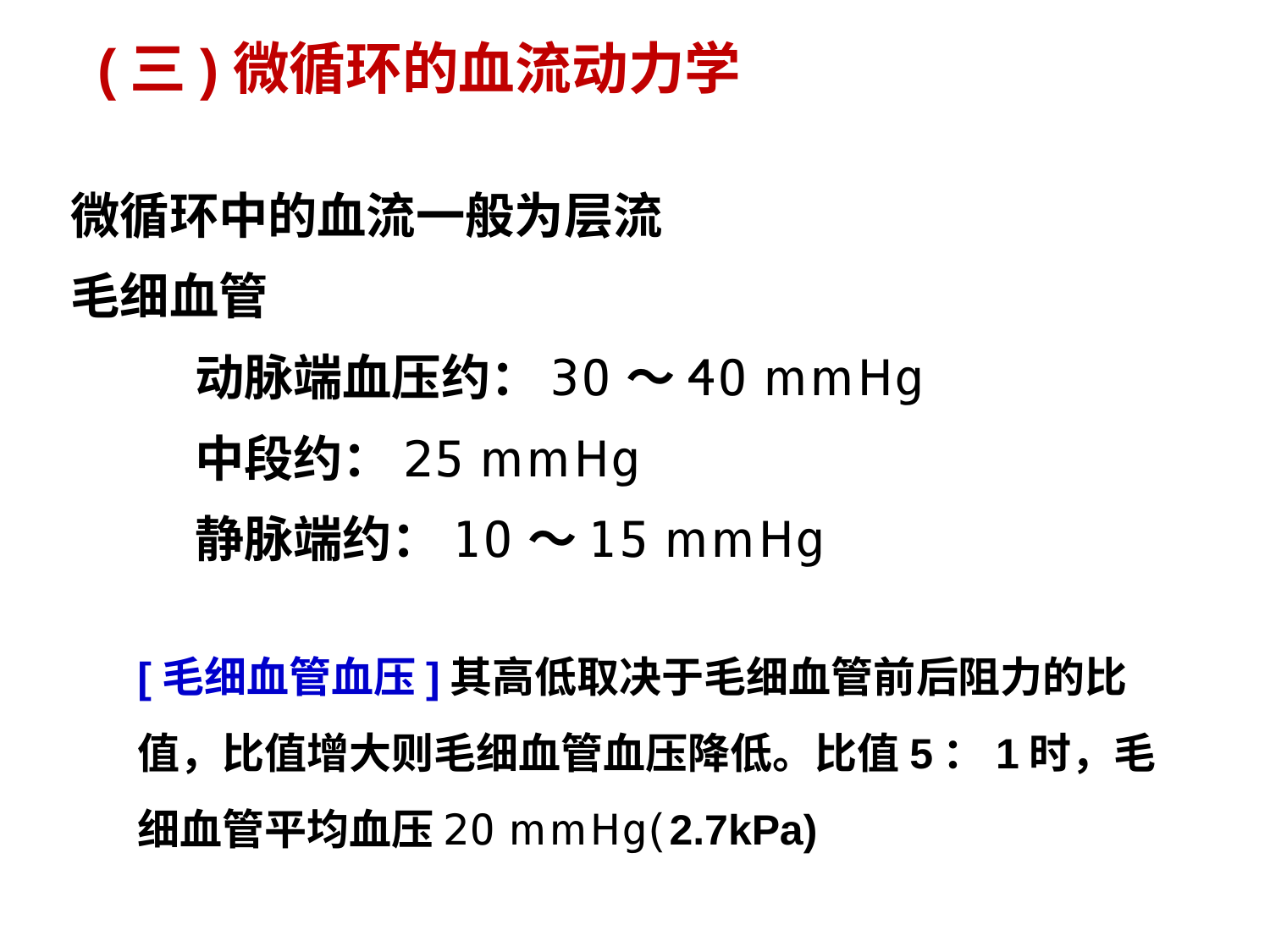

# (三)微循环的血流动力学
微循环中的血流一般为层流
毛细血管
          动脉端血压约：30～40 mmHg
          中段约：25 mmHg
          静脉端约：10～15 mmHg

[毛细血管血压]其高低取决于毛细血管前后阻力的比值，比值增大则毛细血管血压降低。比值5：1时，毛细血管平均血压20 mmHg(2.7kPa)